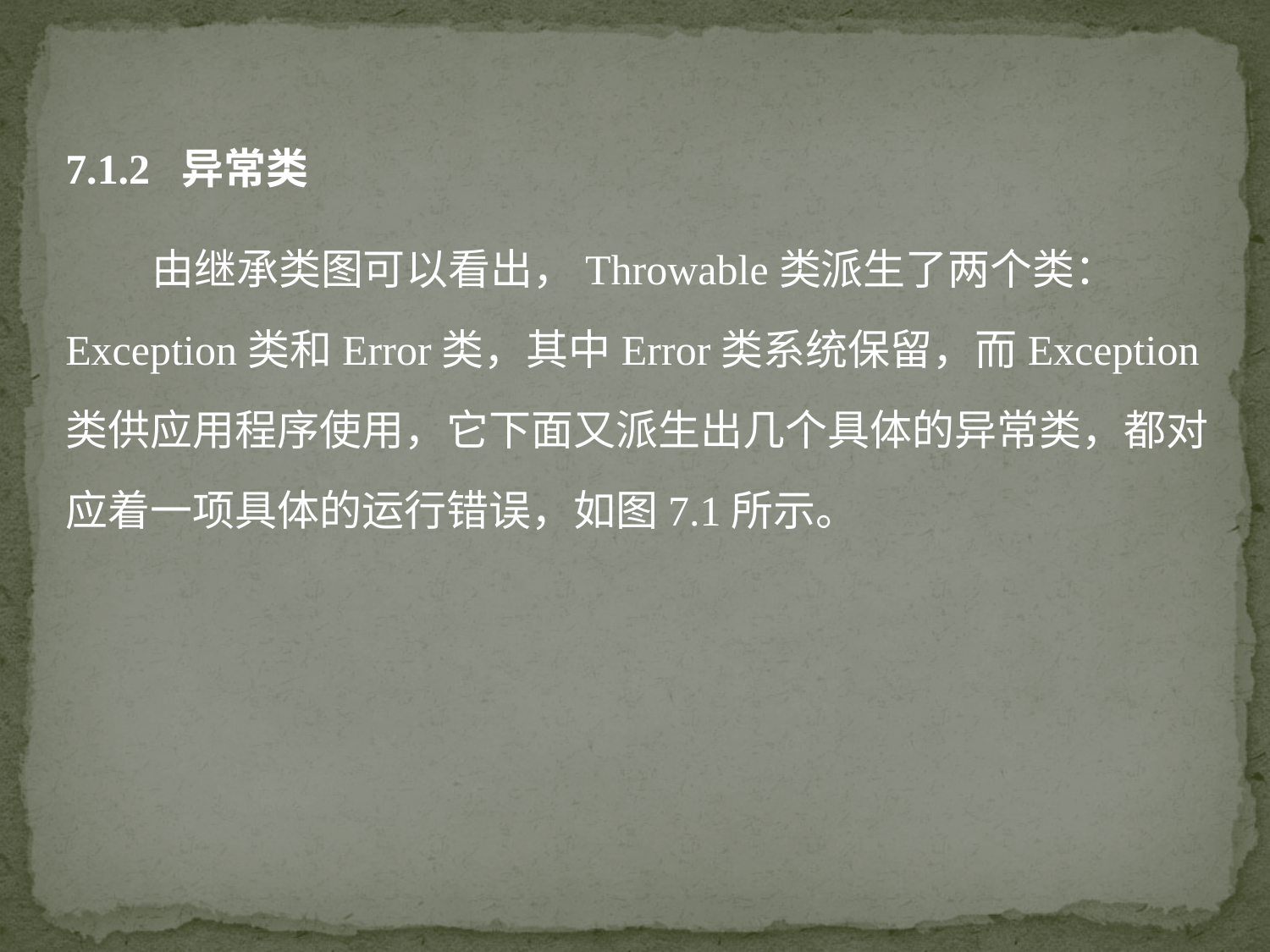

7.1.2  异常类
        由继承类图可以看出，Throwable类派生了两个类：Exception类和Error类，其中Error类系统保留，而Exception类供应用程序使用，它下面又派生出几个具体的异常类，都对应着一项具体的运行错误，如图7.1所示。